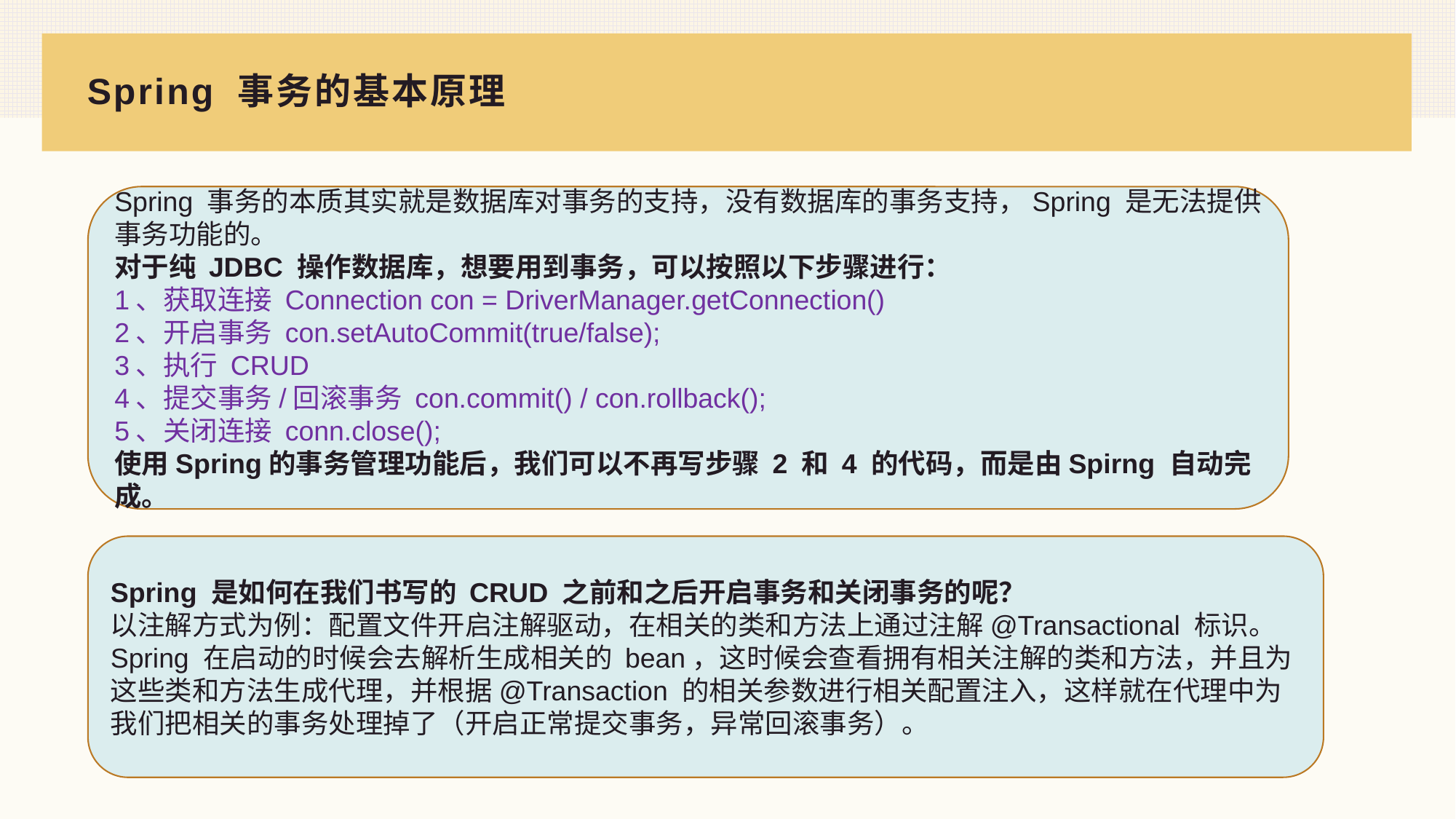

# Spring 事务的基本原理
Spring 事务的本质其实就是数据库对事务的支持，没有数据库的事务支持，Spring 是无法提供事务功能的。
对于纯 JDBC 操作数据库，想要用到事务，可以按照以下步骤进行：
1、获取连接 Connection con = DriverManager.getConnection()
2、开启事务 con.setAutoCommit(true/false);
3、执行 CRUD
4、提交事务/回滚事务 con.commit() / con.rollback();
5、关闭连接 conn.close();
使用Spring的事务管理功能后，我们可以不再写步骤 2 和 4 的代码，而是由Spirng 自动完成。
Spring 是如何在我们书写的 CRUD 之前和之后开启事务和关闭事务的呢？
以注解方式为例：配置文件开启注解驱动，在相关的类和方法上通过注解@Transactional 标识。
Spring 在启动的时候会去解析生成相关的 bean，这时候会查看拥有相关注解的类和方法，并且为这些类和方法生成代理，并根据@Transaction 的相关参数进行相关配置注入，这样就在代理中为我们把相关的事务处理掉了（开启正常提交事务，异常回滚事务）。